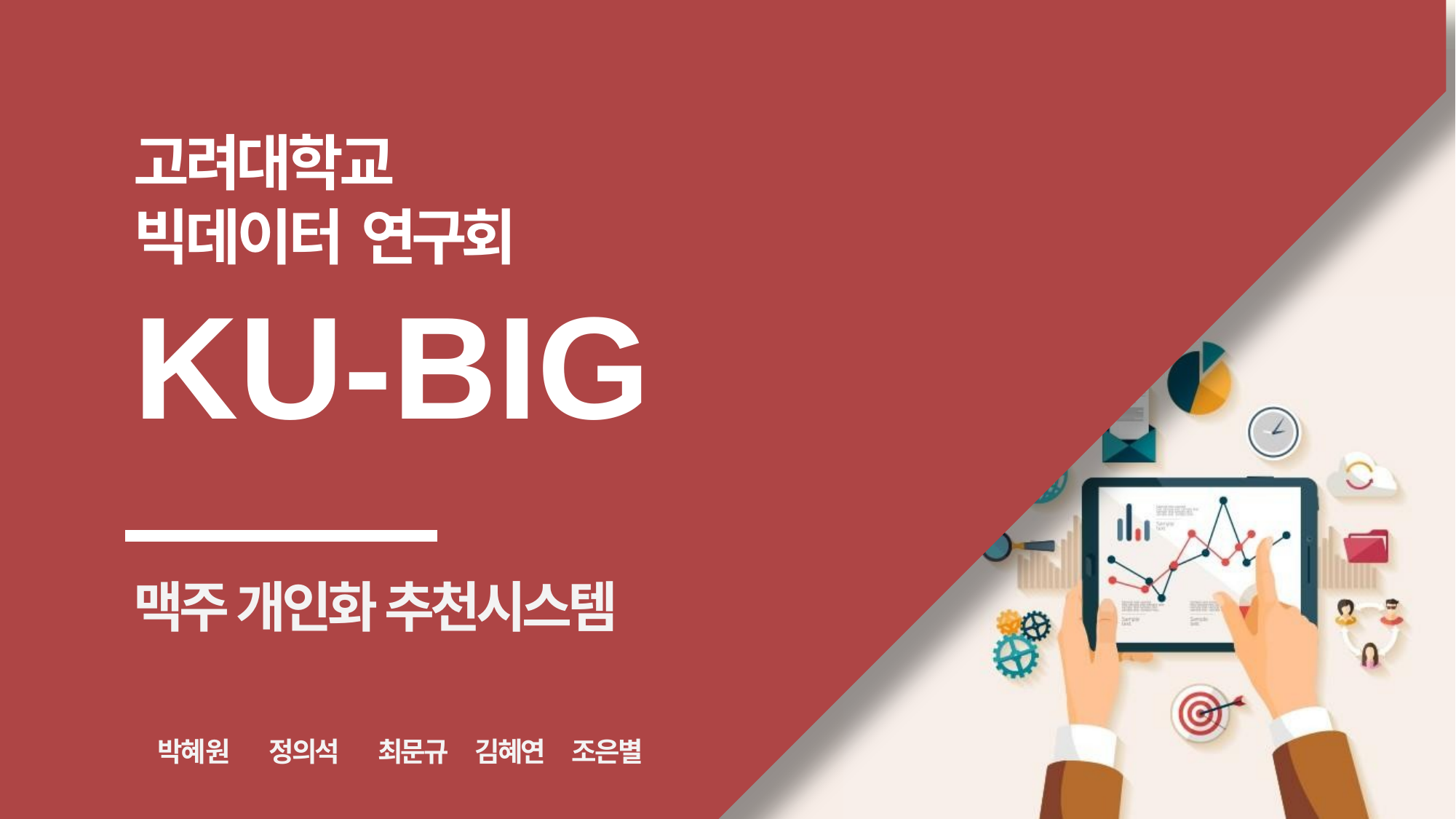

KU-BIG, 빅데이터 연구회

고려대학교
빅데이터 연구회
KU-BIG

맥주 개인화 추천시스템
박혜원	정의석	최문규     김혜연     조은별